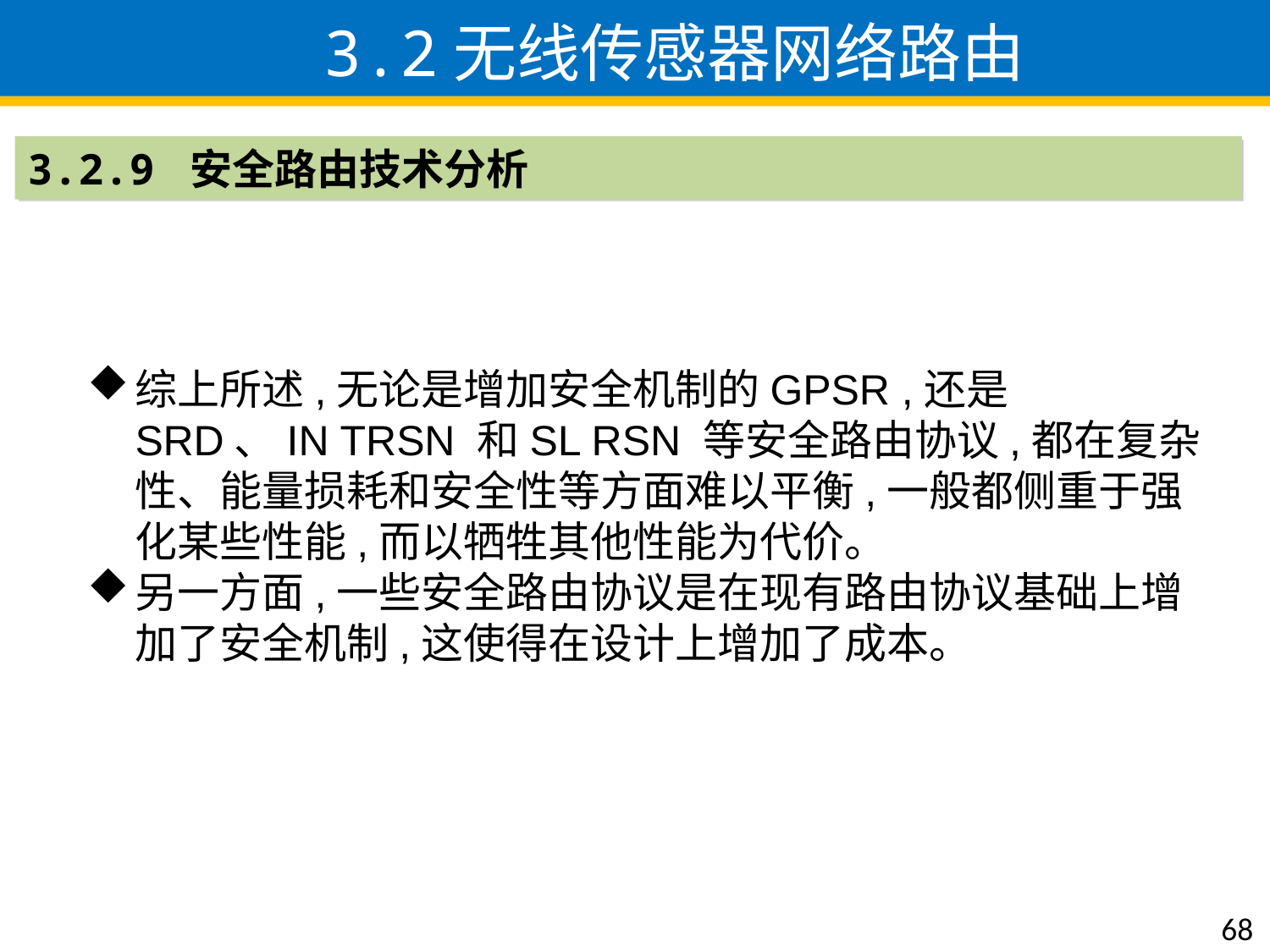

3.2无线传感器网络路由
3.2.9 安全路由技术分析
综上所述,无论是增加安全机制的GPSR ,还是SRD、IN TRSN 和SL RSN 等安全路由协议,都在复杂性、能量损耗和安全性等方面难以平衡,一般都侧重于强化某些性能,而以牺牲其他性能为代价。
另一方面,一些安全路由协议是在现有路由协议基础上增加了安全机制,这使得在设计上增加了成本。
68